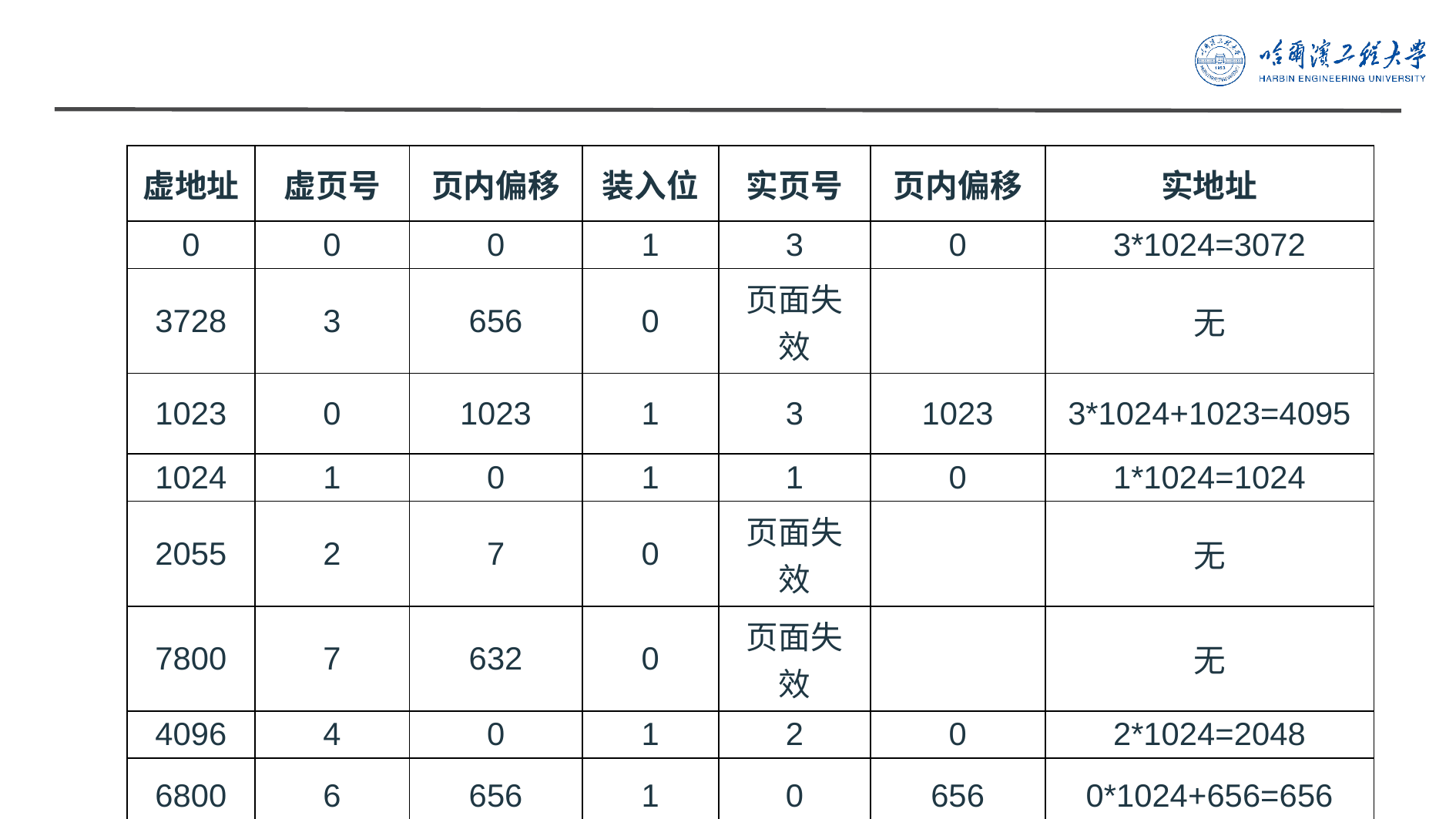

| 虚地址 | 虚页号 | 页内偏移 | 装入位 | 实页号 | 页内偏移 | 实地址 |
| --- | --- | --- | --- | --- | --- | --- |
| 0 | 0 | 0 | 1 | 3 | 0 | 3\*1024=3072 |
| 3728 | 3 | 656 | 0 | 页面失效 |  | 无 |
| 1023 | 0 | 1023 | 1 | 3 | 1023 | 3\*1024+1023=4095 |
| 1024 | 1 | 0 | 1 | 1 | 0 | 1\*1024=1024 |
| 2055 | 2 | 7 | 0 | 页面失效 |  | 无 |
| 7800 | 7 | 632 | 0 | 页面失效 |  | 无 |
| 4096 | 4 | 0 | 1 | 2 | 0 | 2\*1024=2048 |
| 6800 | 6 | 656 | 1 | 0 | 656 | 0\*1024+656=656 |